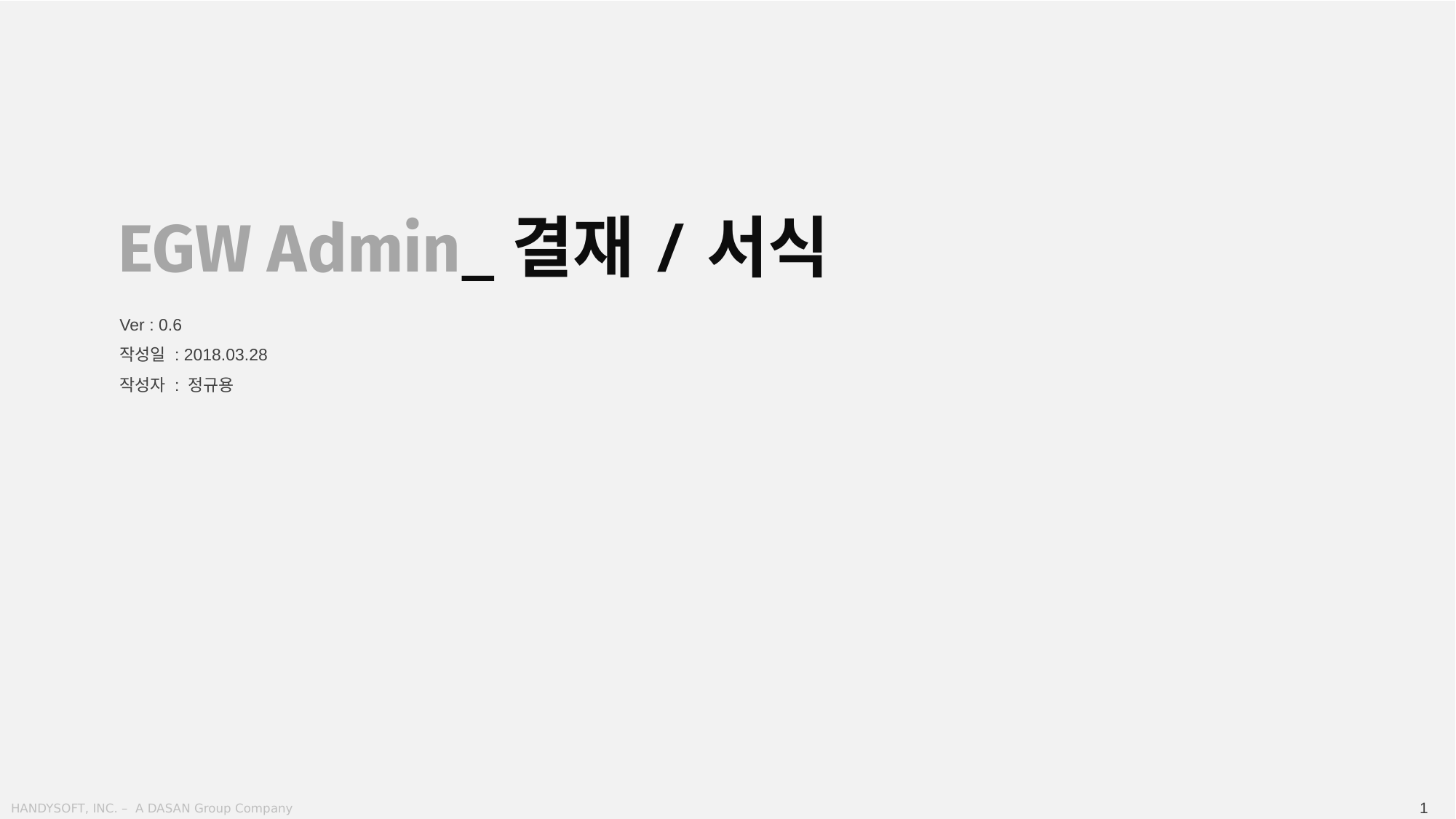

EGW Admin_결재/서식
Ver : 0.6
작성일 : 2018.03.28
작성자 : 정규용